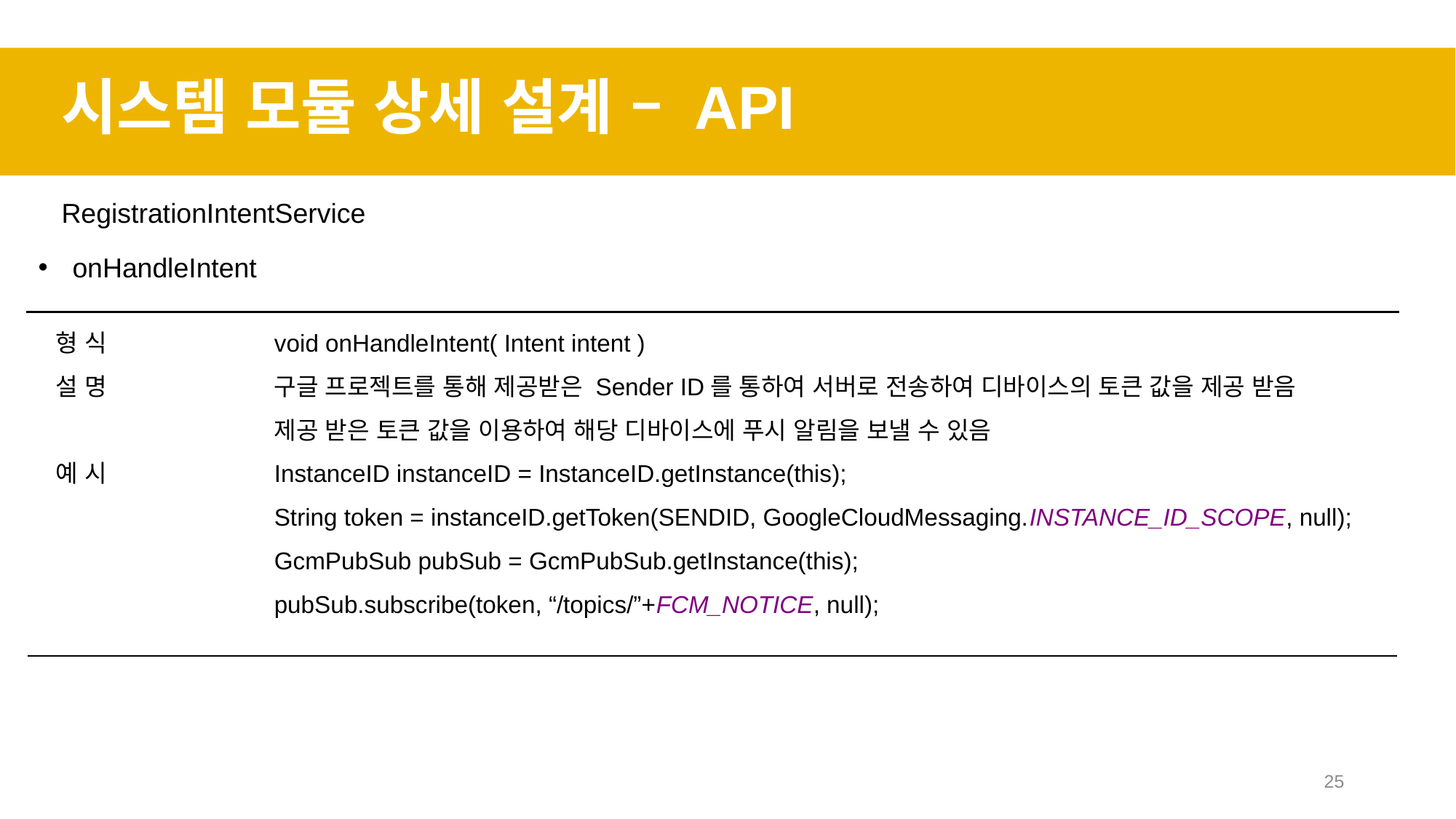

시스템 모듈 상세 설계 – API
RegistrationIntentService
onHandleIntent
형 식		void onHandleIntent( Intent intent )
설 명		구글 프로젝트를 통해 제공받은 Sender ID를 통하여 서버로 전송하여 디바이스의 토큰 값을 제공 받음
		제공 받은 토큰 값을 이용하여 해당 디바이스에 푸시 알림을 보낼 수 있음
예 시		InstanceID instanceID = InstanceID.getInstance(this);
		String token = instanceID.getToken(SENDID, GoogleCloudMessaging.INSTANCE_ID_SCOPE, null);
		GcmPubSub pubSub = GcmPubSub.getInstance(this);
		pubSub.subscribe(token, “/topics/”+FCM_NOTICE, null);
25